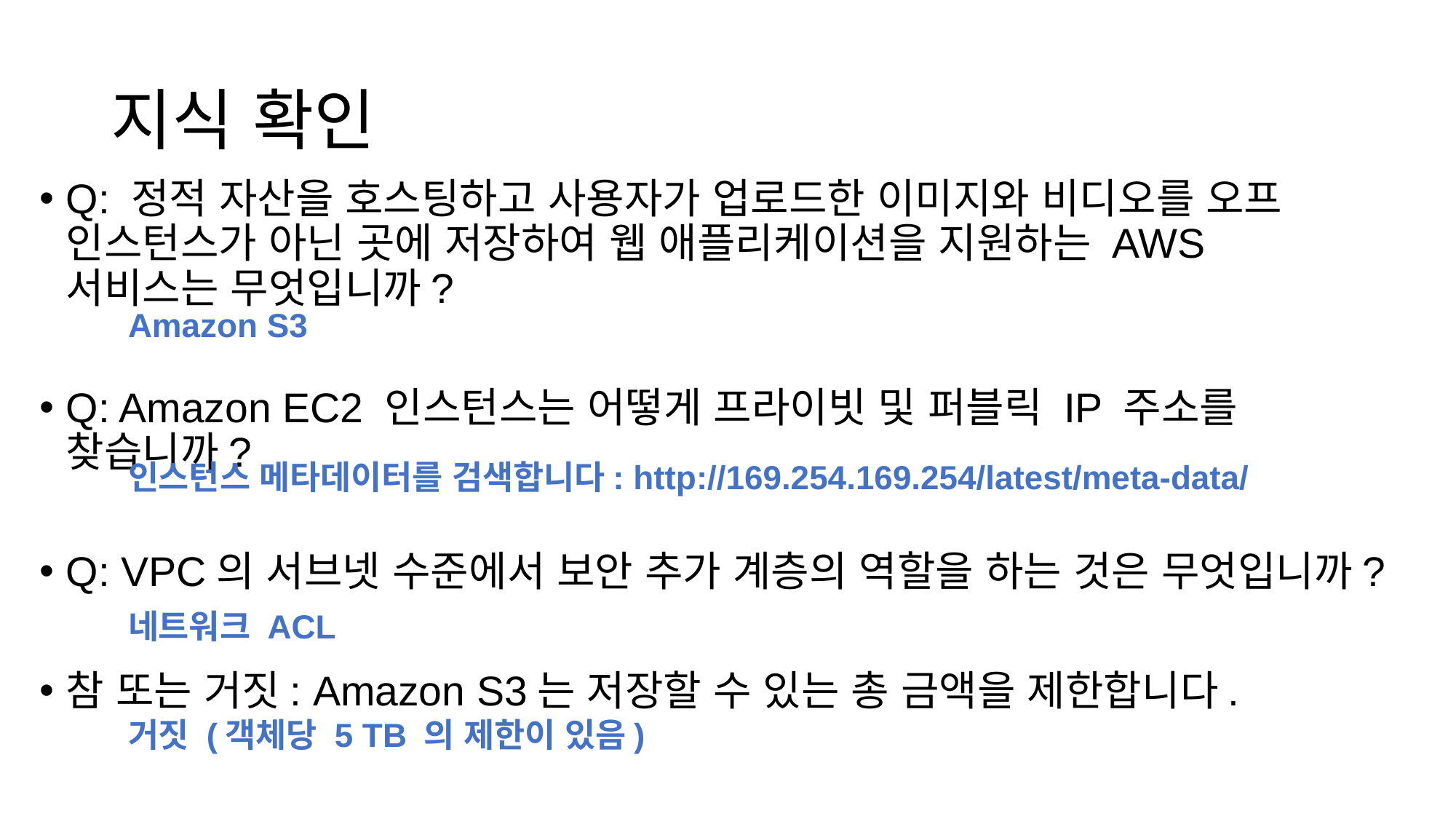

# 지식 확인
Q: 정적 자산을 호스팅하고 사용자가 업로드한 이미지와 비디오를 오프 인스턴스가 아닌 곳에 저장하여 웹 애플리케이션을 지원하는 AWS 서비스는 무엇입니까?

Q: Amazon EC2 인스턴스는 어떻게 프라이빗 및 퍼블릭 IP 주소를 찾습니까?

Q: VPC의 서브넷 수준에서 보안 추가 계층의 역할을 하는 것은 무엇입니까?

참 또는 거짓: Amazon S3는 저장할 수 있는 총 금액을 제한합니다.
Amazon S3
인스턴스 메타데이터를 검색합니다: http://169.254.169.254/latest/meta-data/
네트워크 ACL
거짓 (객체당 5 TB 의 제한이 있음)